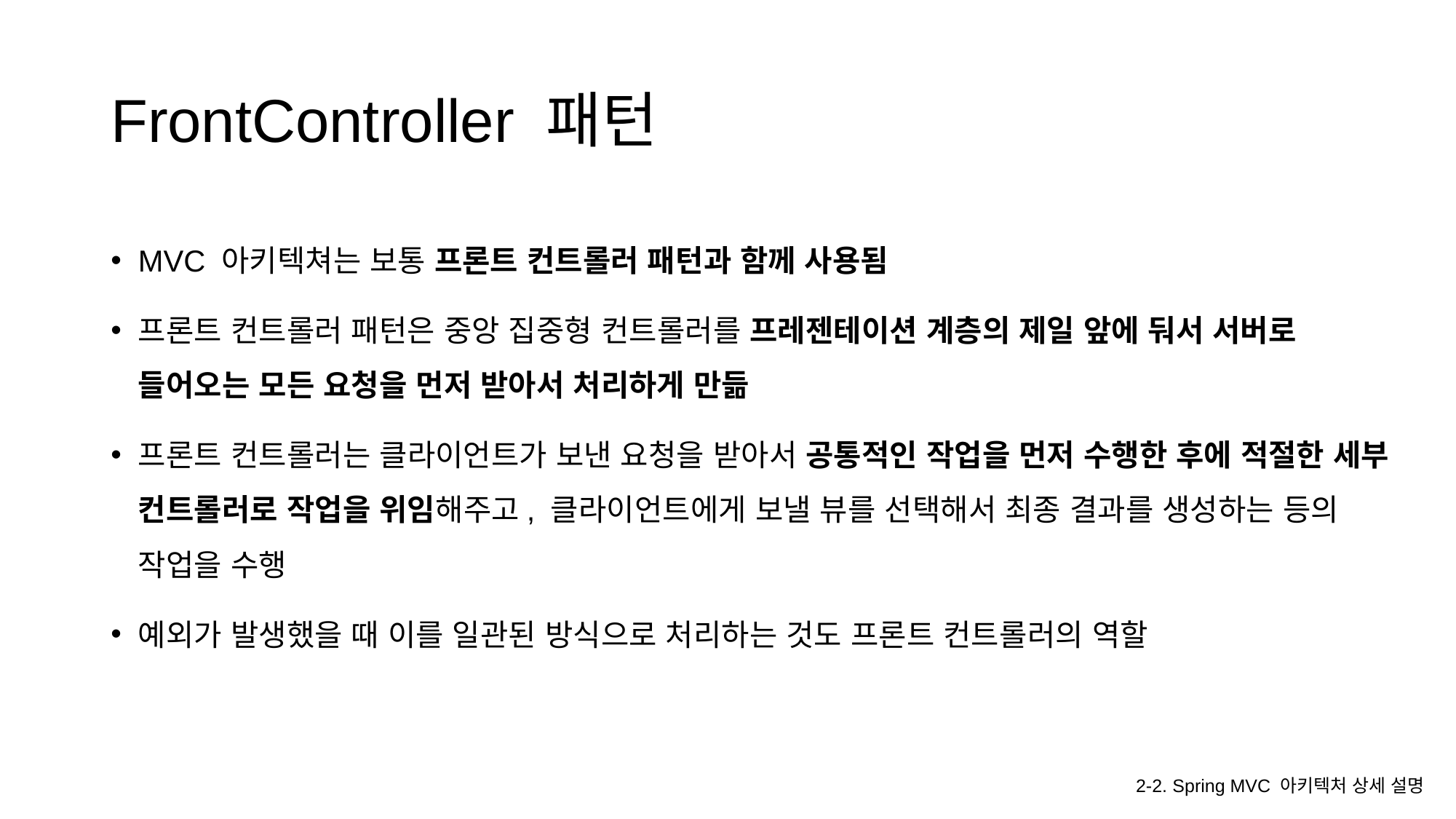

# FrontController 패턴
MVC 아키텍쳐는 보통 프론트 컨트롤러 패턴과 함께 사용됨
프론트 컨트롤러 패턴은 중앙 집중형 컨트롤러를 프레젠테이션 계층의 제일 앞에 둬서 서버로 들어오는 모든 요청을 먼저 받아서 처리하게 만듦
프론트 컨트롤러는 클라이언트가 보낸 요청을 받아서 공통적인 작업을 먼저 수행한 후에 적절한 세부 컨트롤러로 작업을 위임해주고, 클라이언트에게 보낼 뷰를 선택해서 최종 결과를 생성하는 등의 작업을 수행
예외가 발생했을 때 이를 일관된 방식으로 처리하는 것도 프론트 컨트롤러의 역할

2-2. Spring MVC 아키텍처 상세 설명